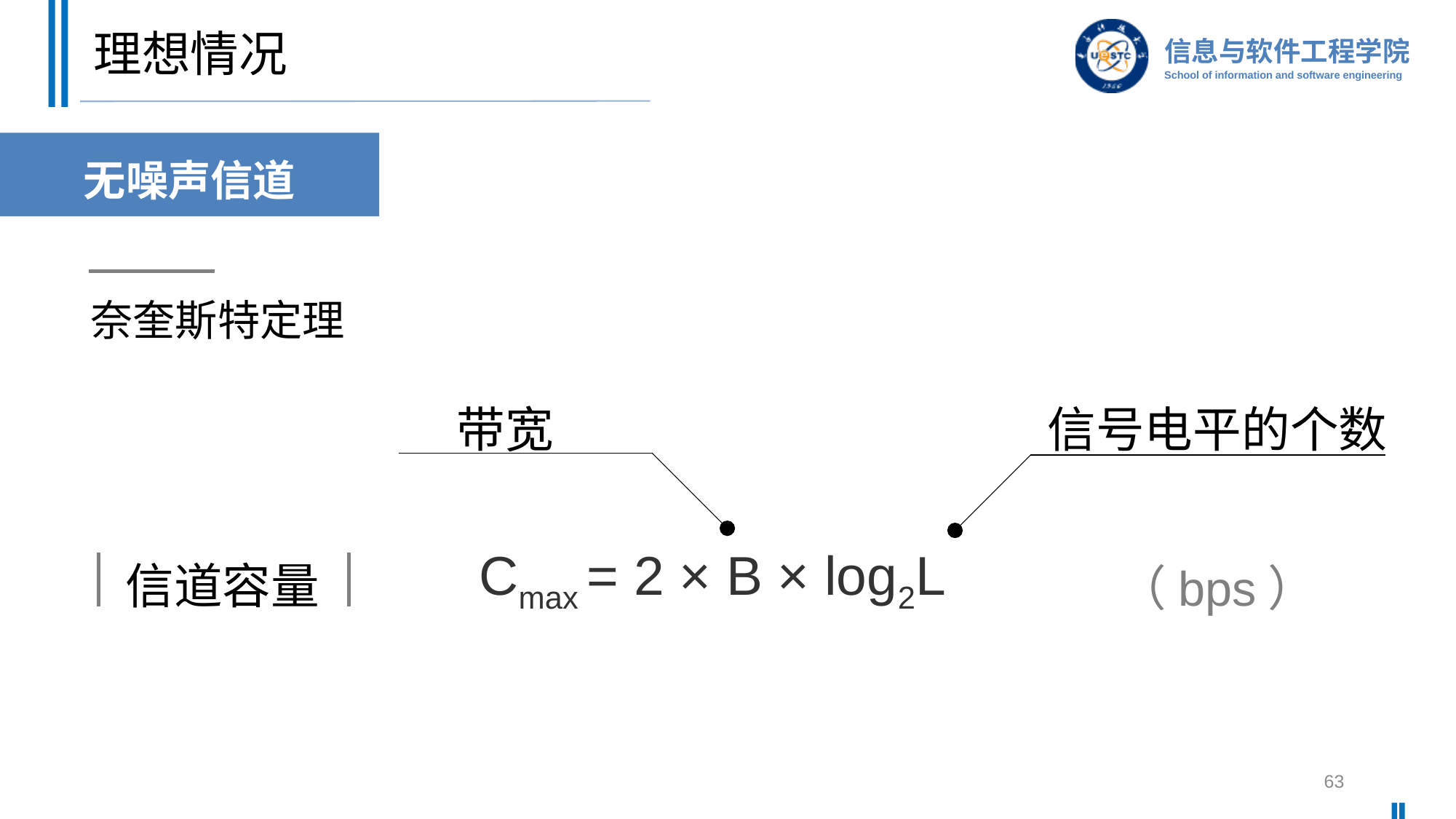

# 理想情况
无噪声信道

奈奎斯特定理
带宽
信号电平的个数

信道容量
Cmax = 2 × B × log2L
（bps）
63